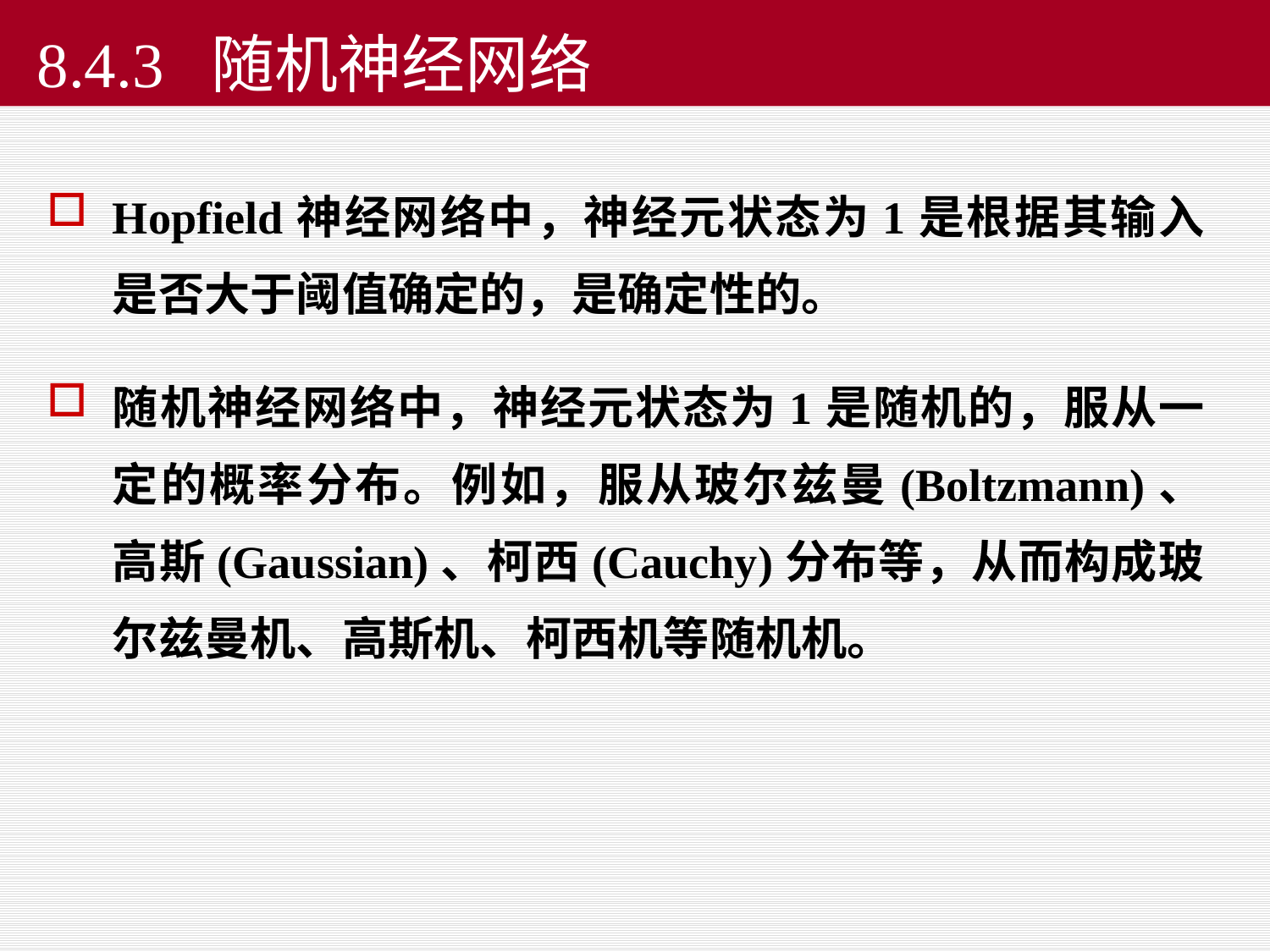

8.4.3  随机神经网络
Hopfield神经网络中，神经元状态为1是根据其输入是否大于阈值确定的，是确定性的。
随机神经网络中，神经元状态为1是随机的，服从一定的概率分布。例如，服从玻尔兹曼(Boltzmann)、高斯(Gaussian)、柯西(Cauchy)分布等，从而构成玻尔兹曼机、高斯机、柯西机等随机机。
221